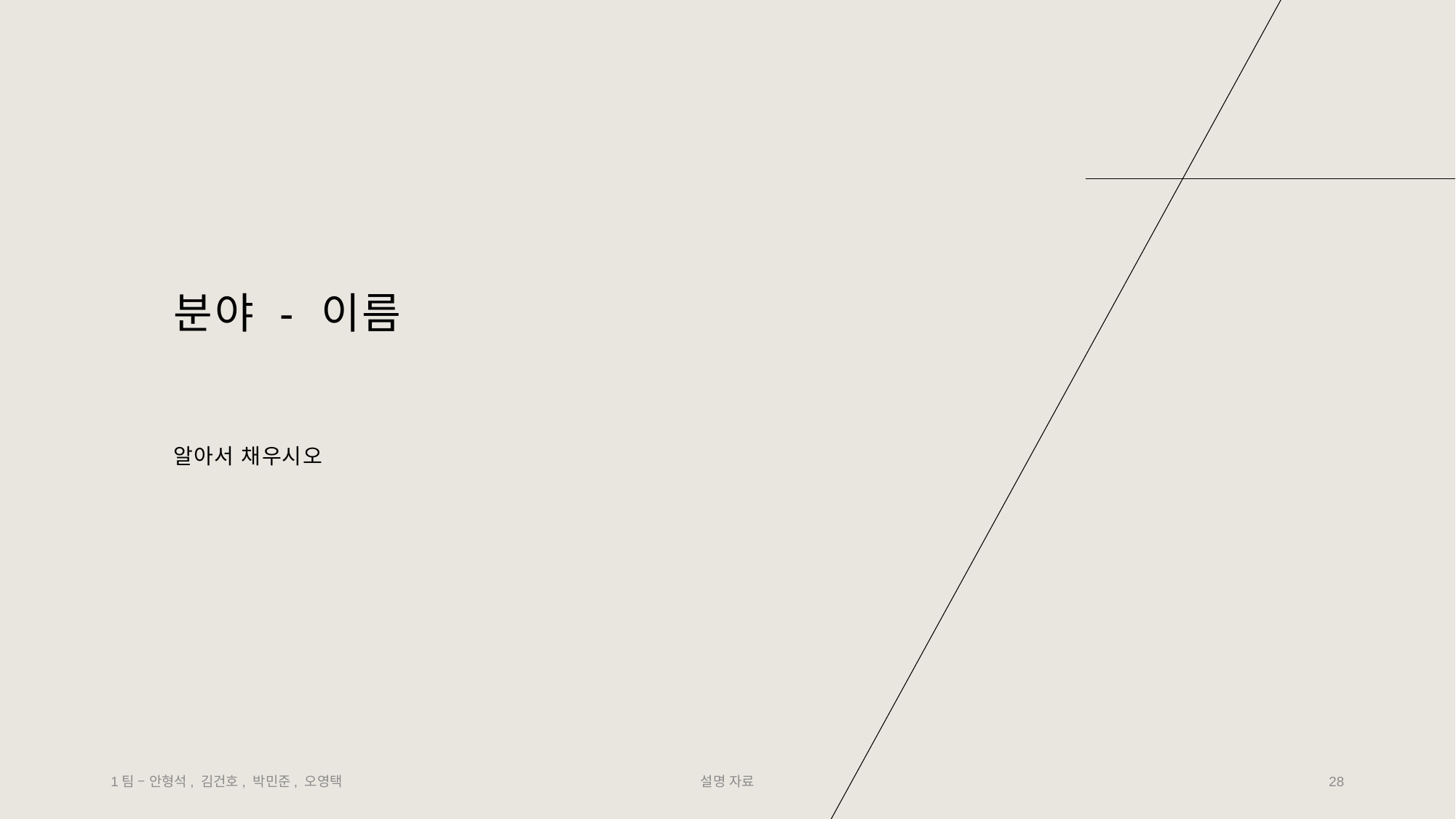

# 분야 - 이름
알아서 채우시오
1팀 – 안형석, 김건호, 박민준, 오영택
설명 자료
28